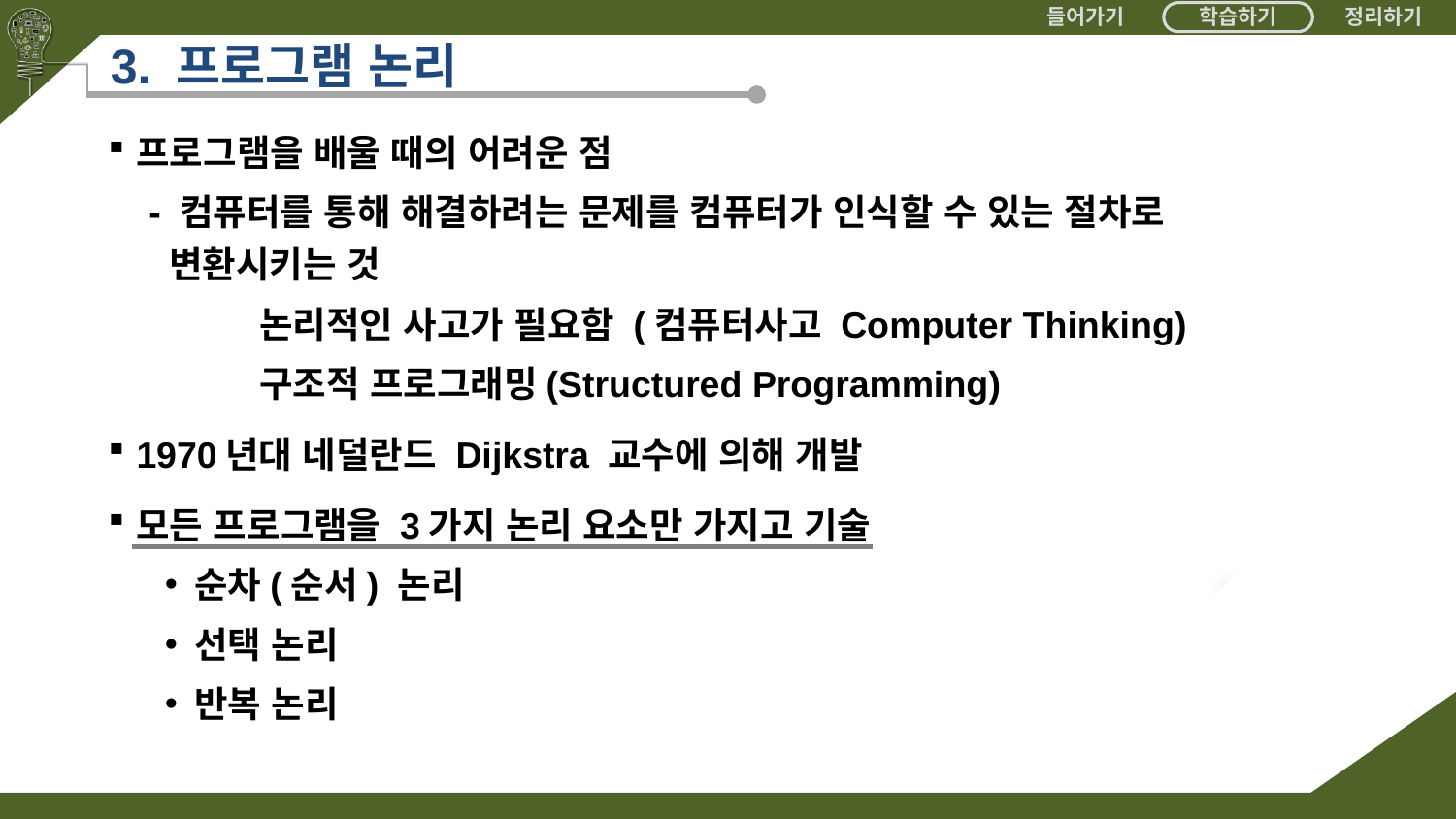

# 3. 프로그램 논리
프로그램을 배울 때의 어려운 점
    - 컴퓨터를 통해 해결하려는 문제를 컴퓨터가 인식할 수 있는 절차로
      변환시키는 것
              논리적인 사고가 필요함 (컴퓨터사고 Computer Thinking)
              구조적 프로그래밍(Structured Programming)
1970년대 네덜란드 Dijkstra 교수에 의해 개발
모든 프로그램을 3가지 논리 요소만 가지고 기술
순차(순서) 논리
선택 논리
반복 논리